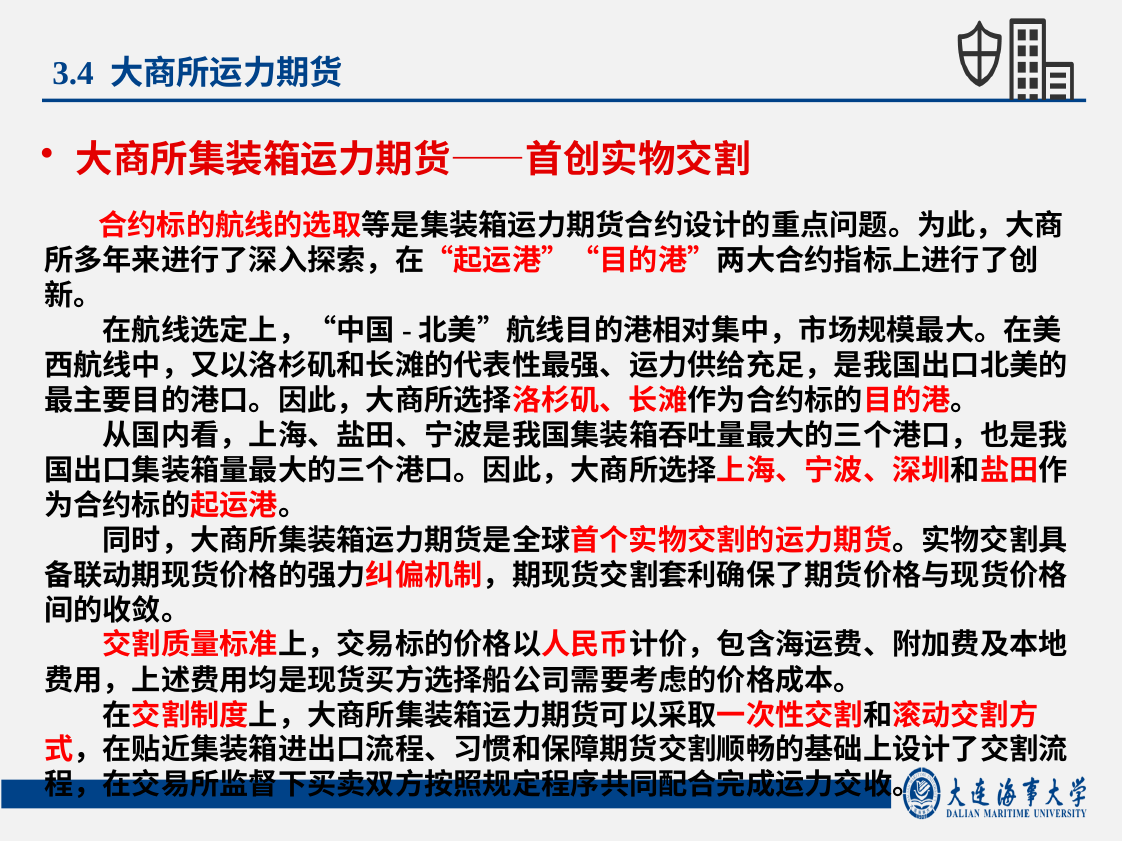

3.4 大商所运力期货
大商所集装箱运力期货——首创实物交割
       合约标的航线的选取等是集装箱运力期货合约设计的重点问题。为此，大商所多年来进行了深入探索，在“起运港”“目的港”两大合约指标上进行了创新。
　　在航线选定上，“中国-北美”航线目的港相对集中，市场规模最大。在美西航线中，又以洛杉矶和长滩的代表性最强、运力供给充足，是我国出口北美的最主要目的港口。因此，大商所选择洛杉矶、长滩作为合约标的目的港。
　　从国内看，上海、盐田、宁波是我国集装箱吞吐量最大的三个港口，也是我国出口集装箱量最大的三个港口。因此，大商所选择上海、宁波、深圳和盐田作为合约标的起运港。
　　同时，大商所集装箱运力期货是全球首个实物交割的运力期货。实物交割具备联动期现货价格的强力纠偏机制，期现货交割套利确保了期货价格与现货价格间的收敛。
　　交割质量标准上，交易标的价格以人民币计价，包含海运费、附加费及本地费用，上述费用均是现货买方选择船公司需要考虑的价格成本。
　　在交割制度上，大商所集装箱运力期货可以采取一次性交割和滚动交割方式，在贴近集装箱进出口流程、习惯和保障期货交割顺畅的基础上设计了交割流程，在交易所监督下买卖双方按照规定程序共同配合完成运力交收。